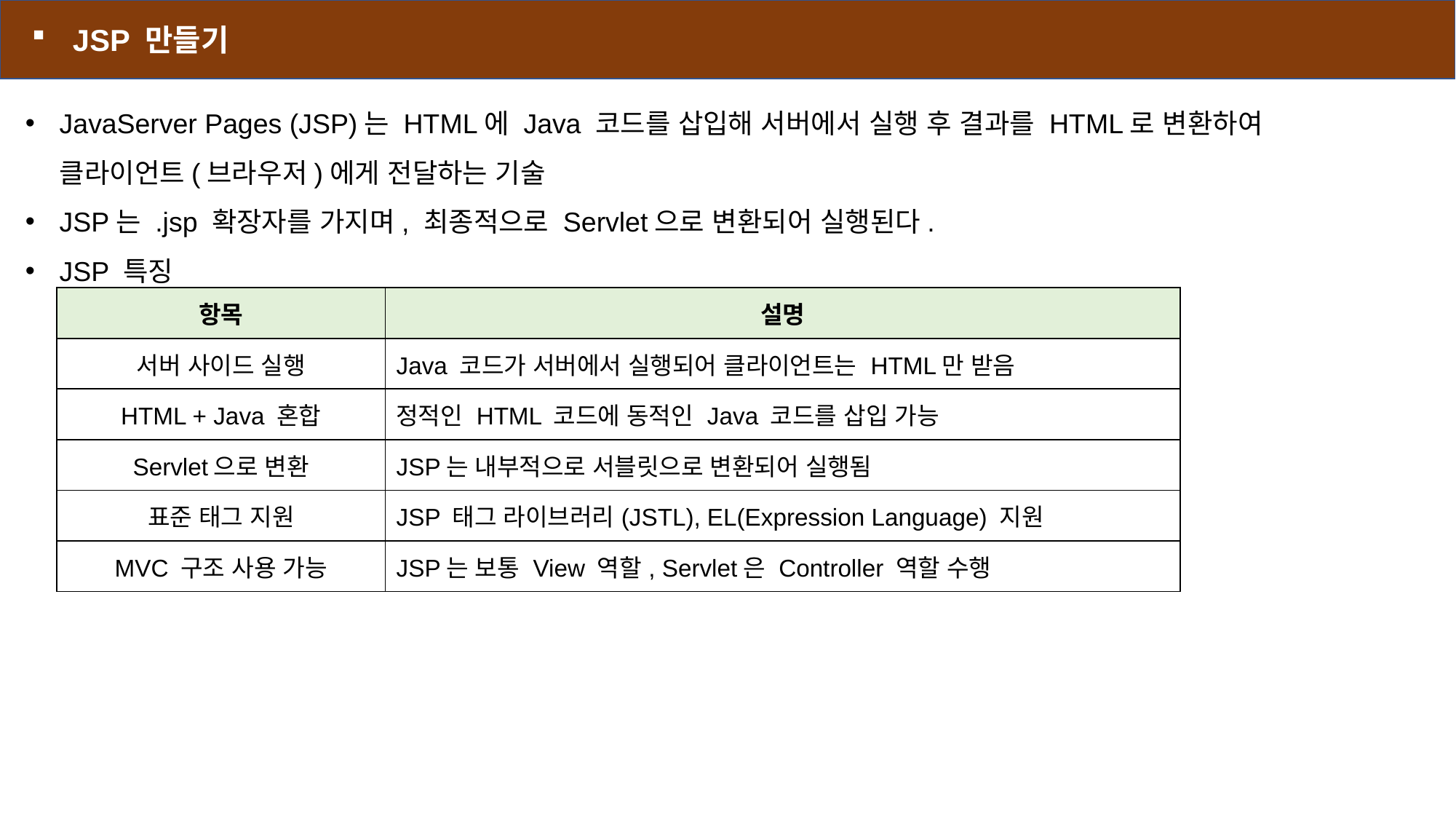

JSP 만들기
JavaServer Pages (JSP)는 HTML에 Java 코드를 삽입해 서버에서 실행 후 결과를 HTML로 변환하여
클라이언트(브라우저)에게 전달하는 기술
JSP는 .jsp 확장자를 가지며, 최종적으로 Servlet으로 변환되어 실행된다.
JSP 특징
| 항목 | 설명 |
| --- | --- |
| 서버 사이드 실행 | Java 코드가 서버에서 실행되어 클라이언트는 HTML만 받음 |
| HTML + Java 혼합 | 정적인 HTML 코드에 동적인 Java 코드를 삽입 가능 |
| Servlet으로 변환 | JSP는 내부적으로 서블릿으로 변환되어 실행됨 |
| 표준 태그 지원 | JSP 태그 라이브러리(JSTL), EL(Expression Language) 지원 |
| MVC 구조 사용 가능 | JSP는 보통 View 역할, Servlet은 Controller 역할 수행 |